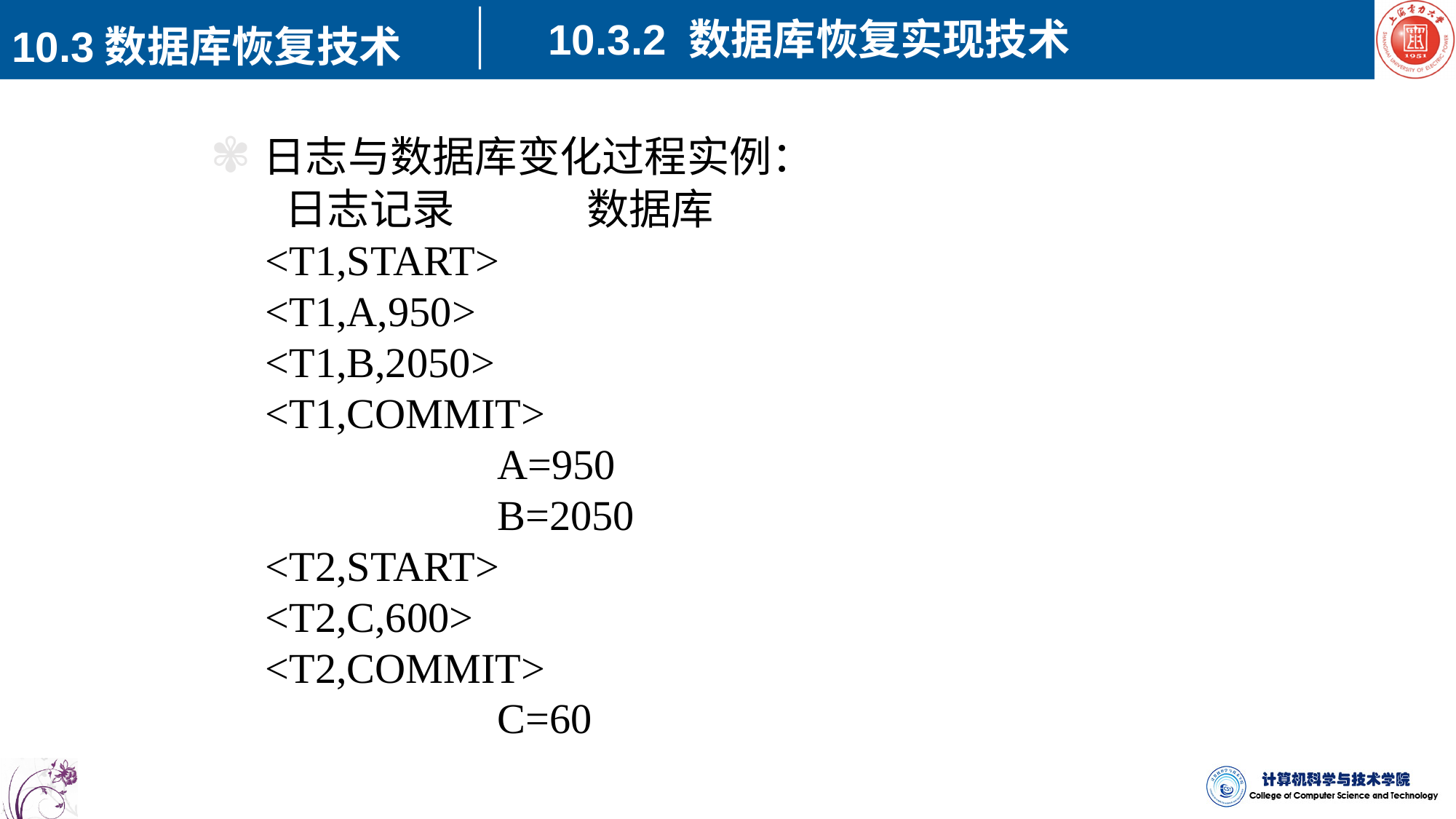

10.3.2 数据库恢复实现技术
10.3数据库恢复技术
✾日志与数据库变化过程实例：
 日志记录              数据库
<T1,START>
<T1,A,950>
<T1,B,2050>
<T1,COMMIT>
                      A=950
                      B=2050
<T2,START>
<T2,C,600>
<T2,COMMIT>
                      C=60